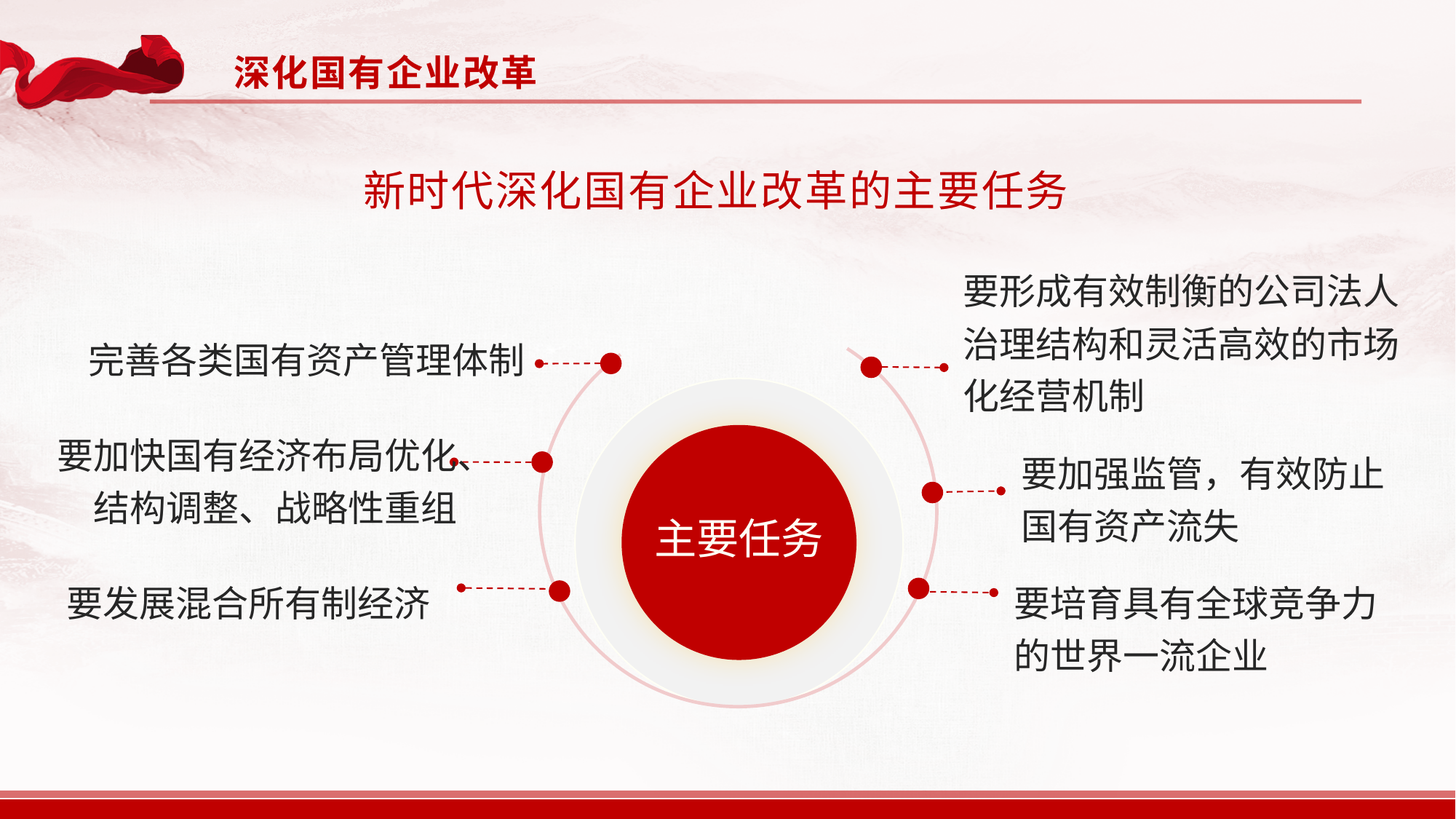

深化国有企业改革
 新时代深化国有企业改革的主要任务
要形成有效制衡的公司法人治理结构和灵活高效的市场化经营机制

完善各类国有资产管理体制

主要任务
要加快国有经济布局优化、结构调整、战略性重组
要加强监管，有效防止国有资产流失

要发展混合所有制经济
要培育具有全球竞争力的世界一流企业